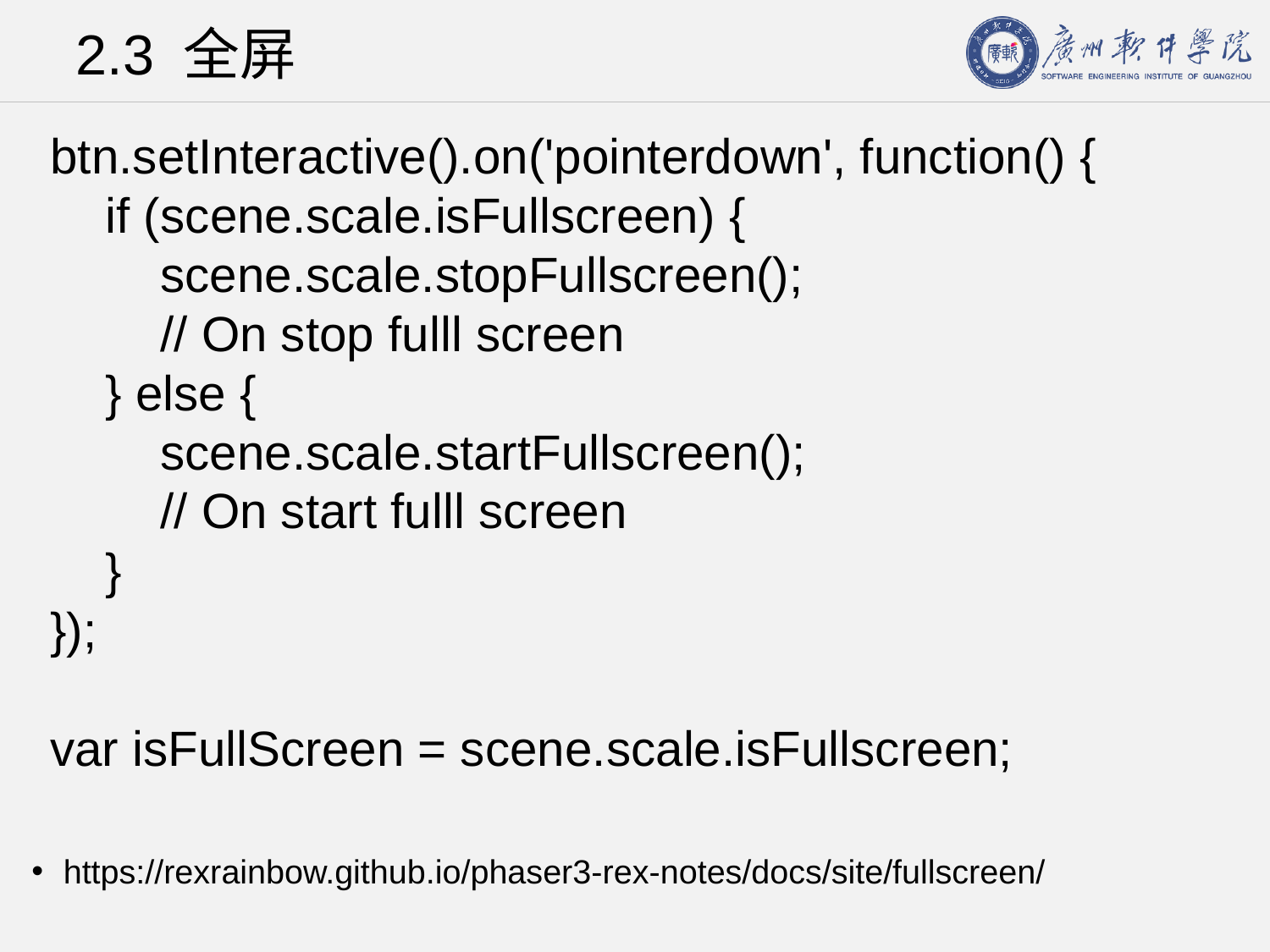

# 2.3 全屏
btn.setInteractive().on('pointerdown', function() {
    if (scene.scale.isFullscreen) {
        scene.scale.stopFullscreen();
        // On stop fulll screen
    } else {
        scene.scale.startFullscreen();
        // On start fulll screen
    }
});

var isFullScreen = scene.scale.isFullscreen;
https://rexrainbow.github.io/phaser3-rex-notes/docs/site/fullscreen/